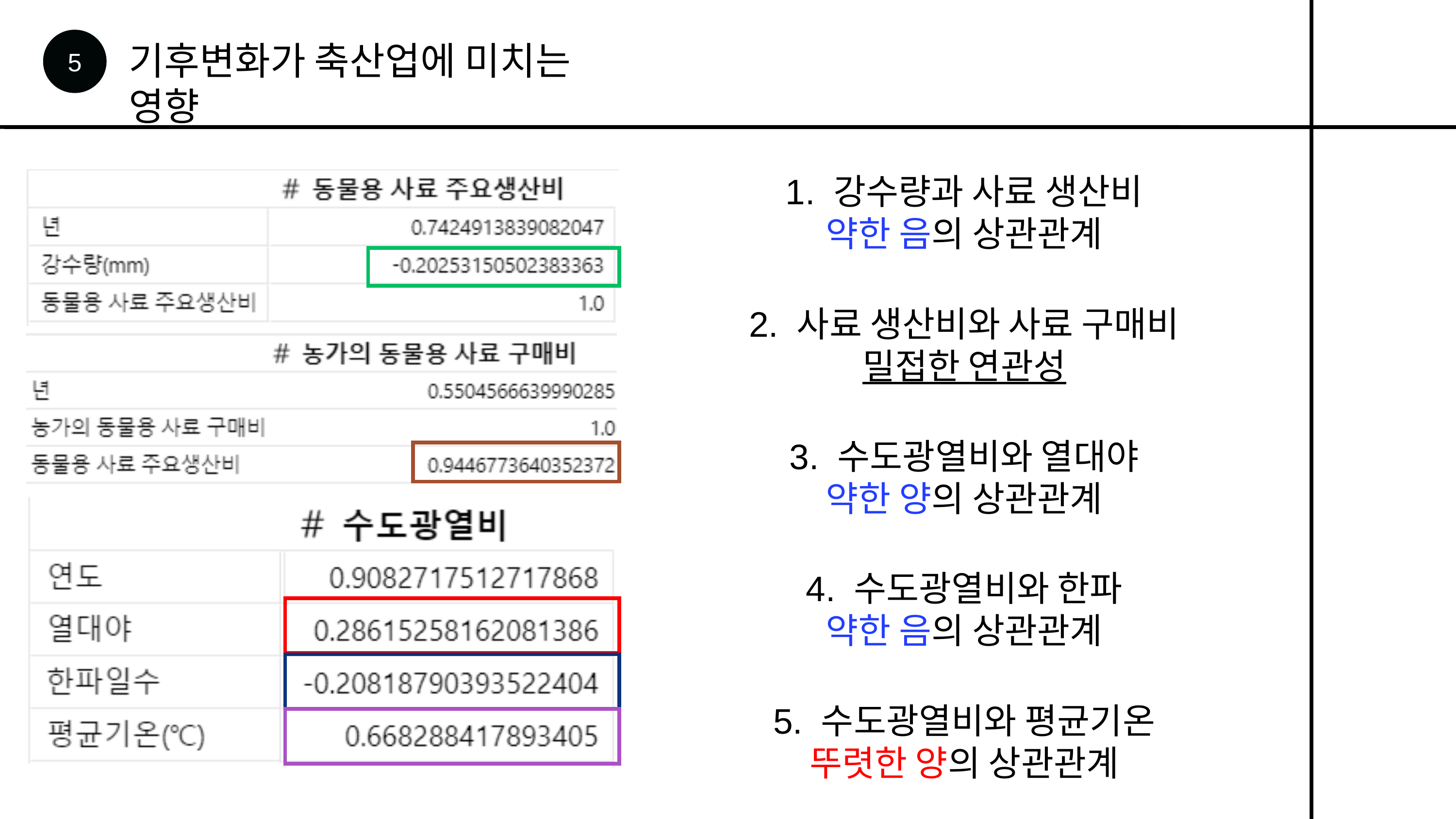

5
기후변화가 축산업에 미치는 영향

1. 강수량과 사료 생산비
약한 음의 상관관계

2. 사료 생산비와 사료 구매비
밀접한 연관성

3. 수도광열비와 열대야
약한 양의 상관관계

4. 수도광열비와 한파
약한 음의 상관관계

5. 수도광열비와 평균기온
뚜렷한 양의 상관관계